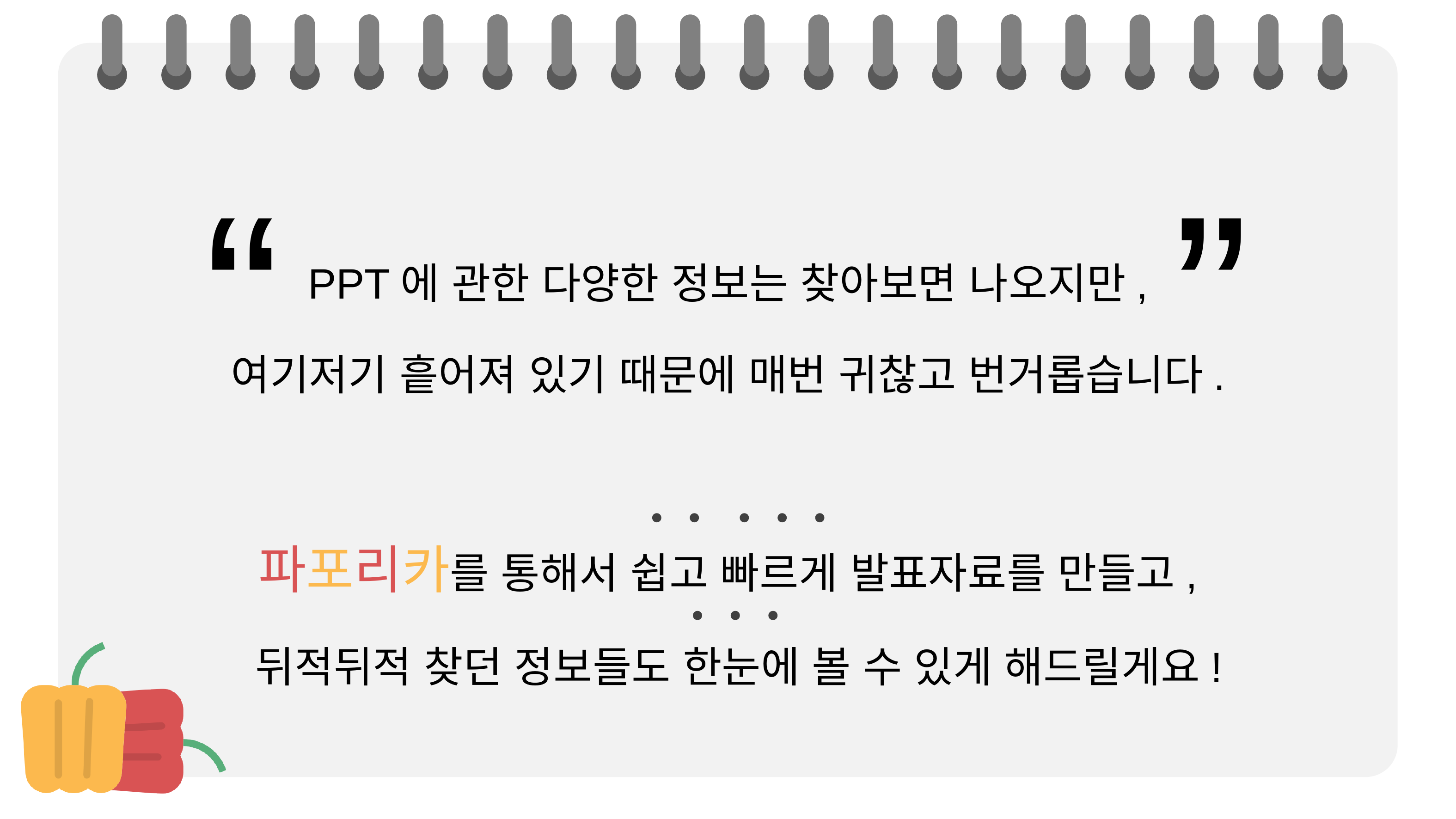

“              ”
PPT에 관한 다양한 정보는 찾아보면 나오지만,
여기저기 흩어져 있기 때문에 매번 귀찮고 번거롭습니다.

파포리카를 통해서 쉽고 빠르게 발표자료를 만들고,
 뒤적뒤적 찾던 정보들도 한눈에 볼 수 있게 해드릴게요!